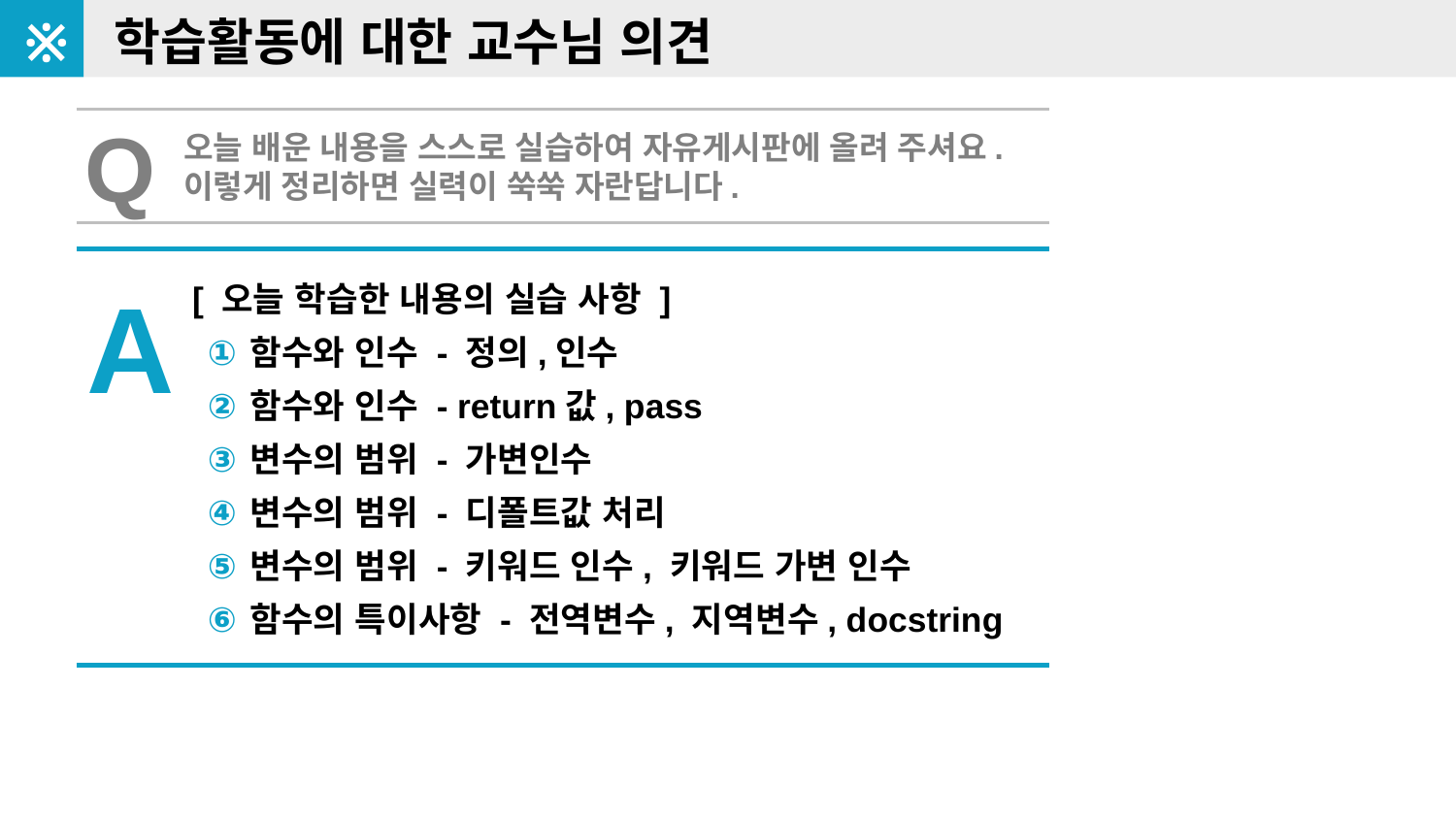

※
학습활동에 대한 교수님 의견
Q
오늘 배운 내용을 스스로 실습하여 자유게시판에 올려 주셔요.
이렇게 정리하면 실력이 쑥쑥 자란답니다.
A
[ 오늘 학습한 내용의 실습 사항 ]
함수와 인수 - 정의,인수
함수와 인수 - return값, pass
변수의 범위 - 가변인수
변수의 범위 - 디폴트값 처리
변수의 범위 - 키워드 인수, 키워드 가변 인수
함수의 특이사항 - 전역변수, 지역변수, docstring